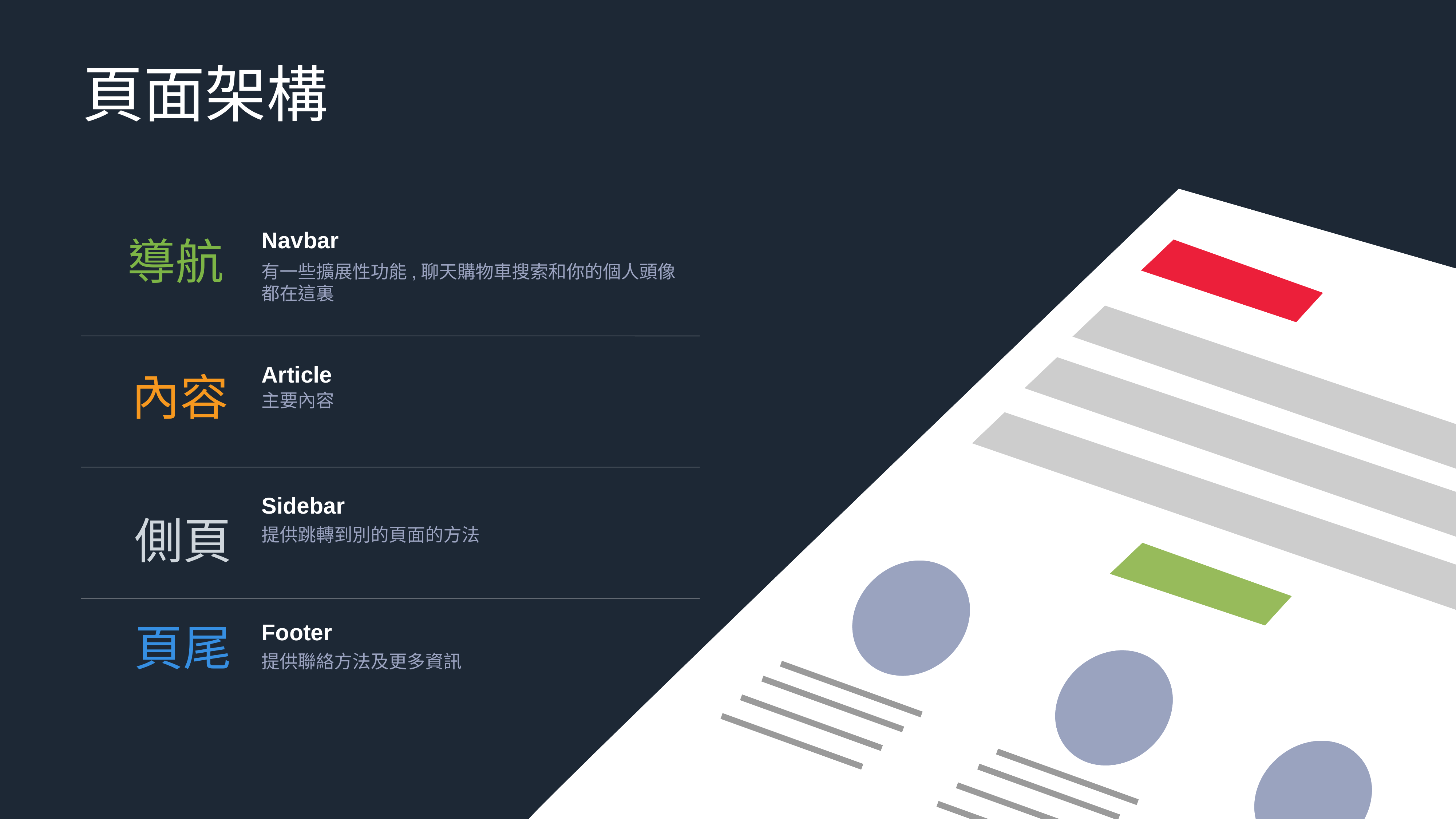

頁面架構

Navbar
導航
有一些擴展性功能,聊天購物車搜索和你的個人頭像都在這裏

Article
內容
主要內容

Sidebar
側頁
提供跳轉到別的頁面的方法

Footer
頁尾
提供聯絡方法及更多資訊